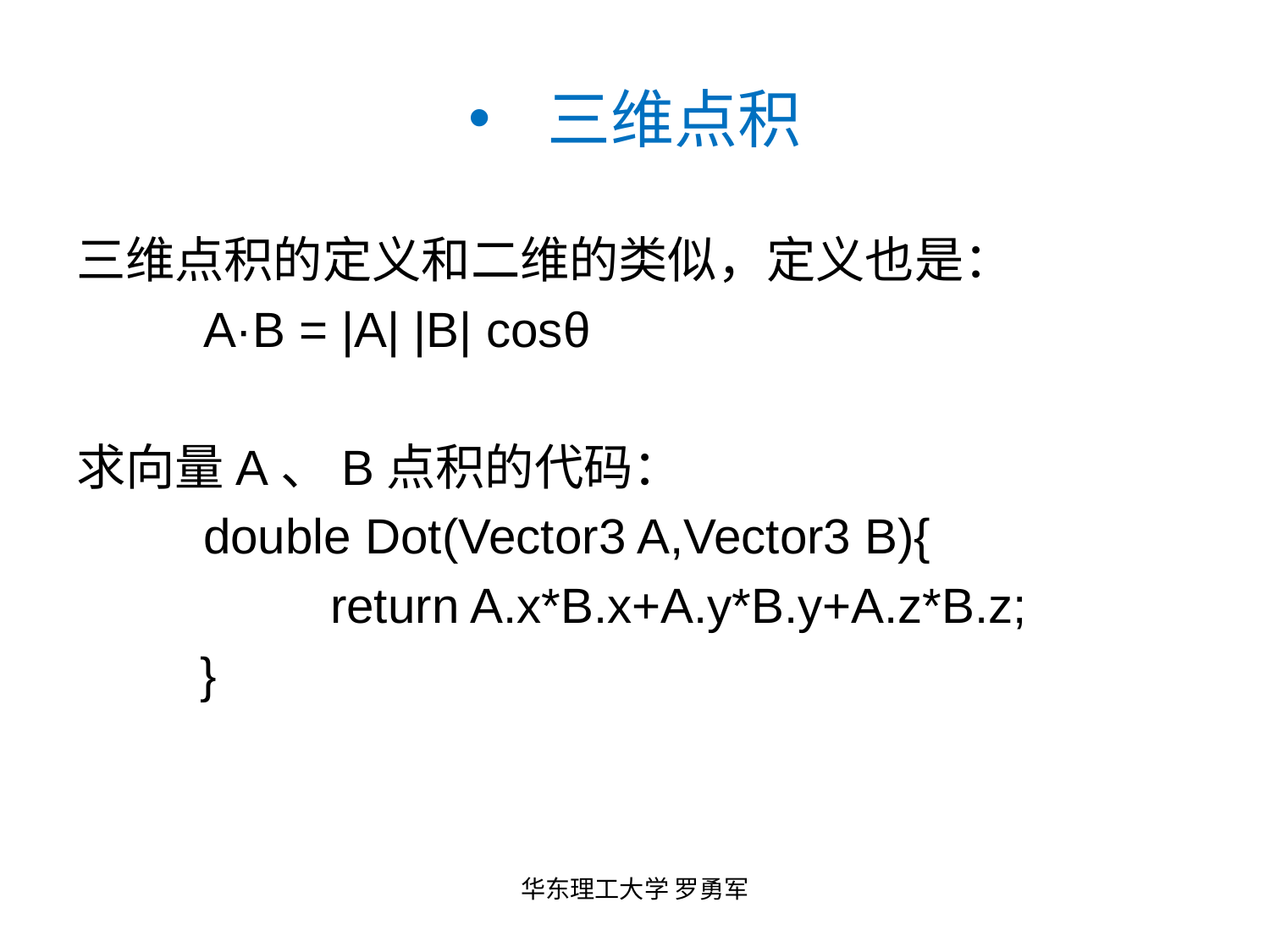

# 三维点积
三维点积的定义和二维的类似，定义也是：
	A·B = |A| |B| cosθ

求向量A、B点积的代码：
	double Dot(Vector3 A,Vector3 B){
		return A.x*B.x+A.y*B.y+A.z*B.z;
         }

华东理工大学 罗勇军